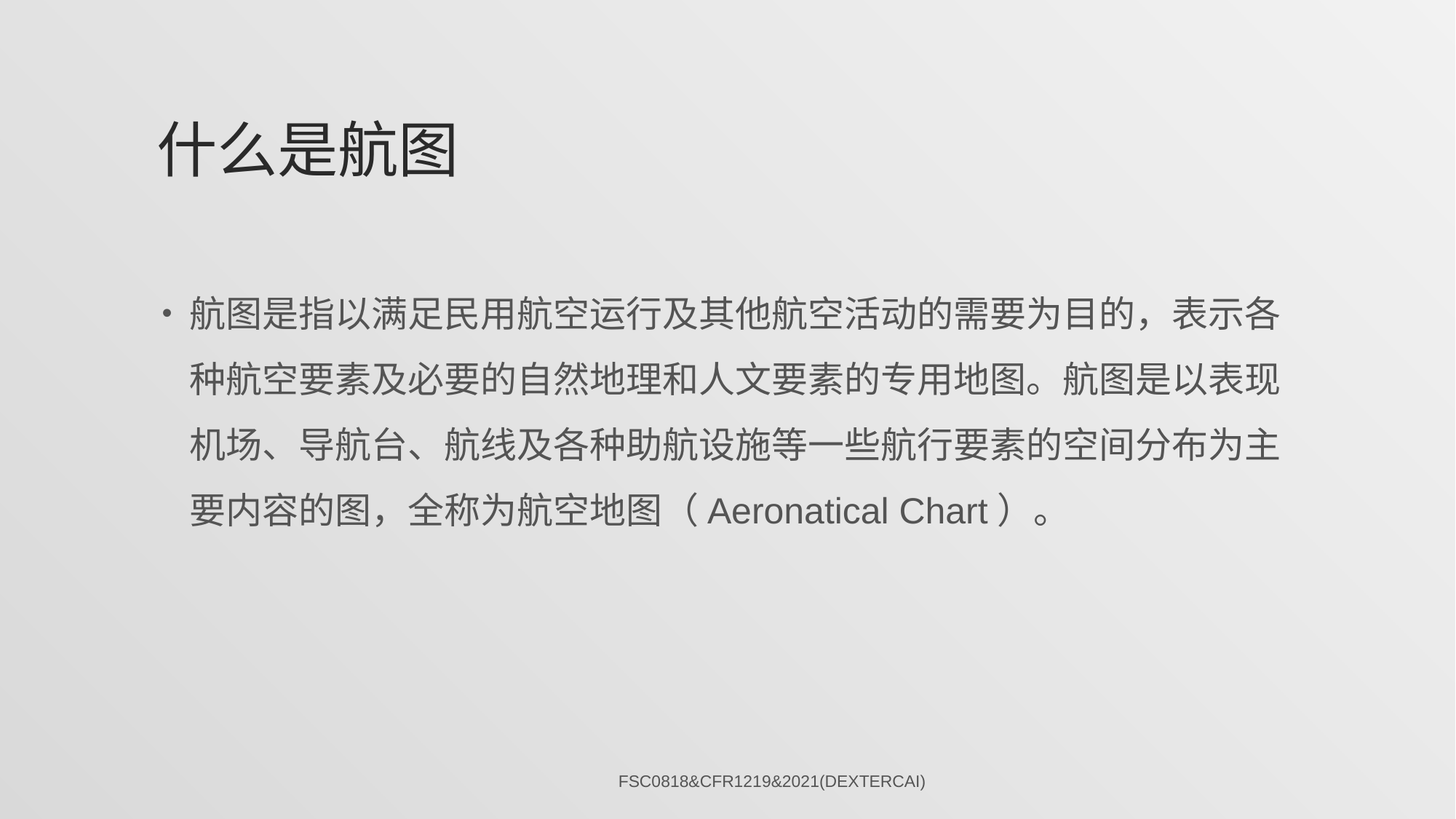

# 什么是航图
航图是指以满足民用航空运行及其他航空活动的需要为目的，表示各种航空要素及必要的自然地理和人文要素的专用地图。航图是以表现机场、导航台、航线及各种助航设施等一些航行要素的空间分布为主要内容的图，全称为航空地图（Aeronatical Chart）。
FSC0818&CFR1219&2021(DexterCai)